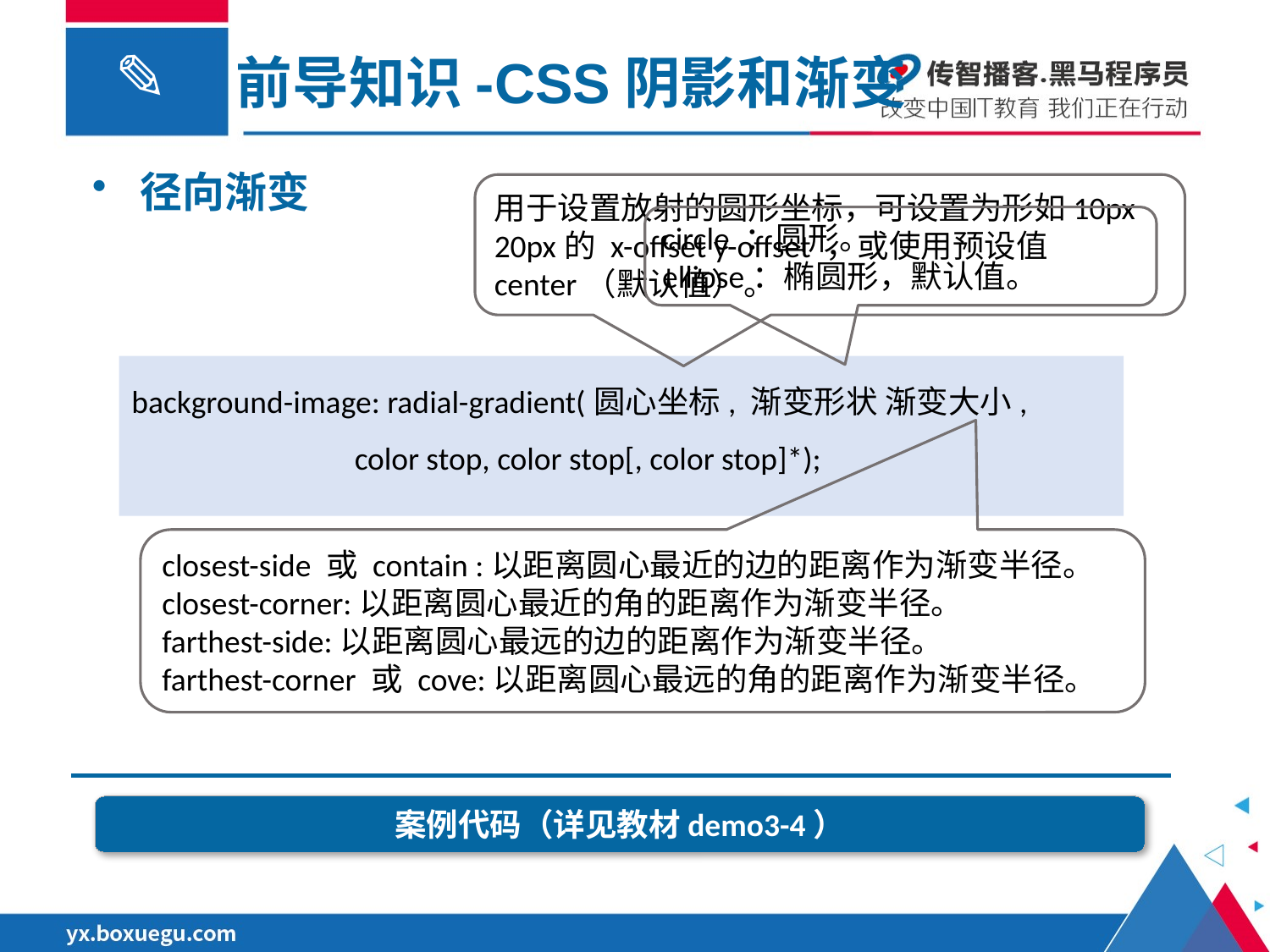

前导知识-CSS阴影和渐变
径向渐变
用于设置放射的圆形坐标，可设置为形如10px 20px的 x-offset y-offset ，或使用预设值center（默认值）。
circle ：圆形。
ellipse：椭圆形，默认值。
background-image: radial-gradient(圆心坐标, 渐变形状 渐变大小,
                               color stop, color stop[, color stop]*);
closest-side 或 contain :以距离圆心最近的边的距离作为渐变半径。
closest-corner:以距离圆心最近的角的距离作为渐变半径。
farthest-side:以距离圆心最远的边的距离作为渐变半径。
farthest-corner 或 cove:以距离圆心最远的角的距离作为渐变半径。
案例代码（详见教材demo3-4）